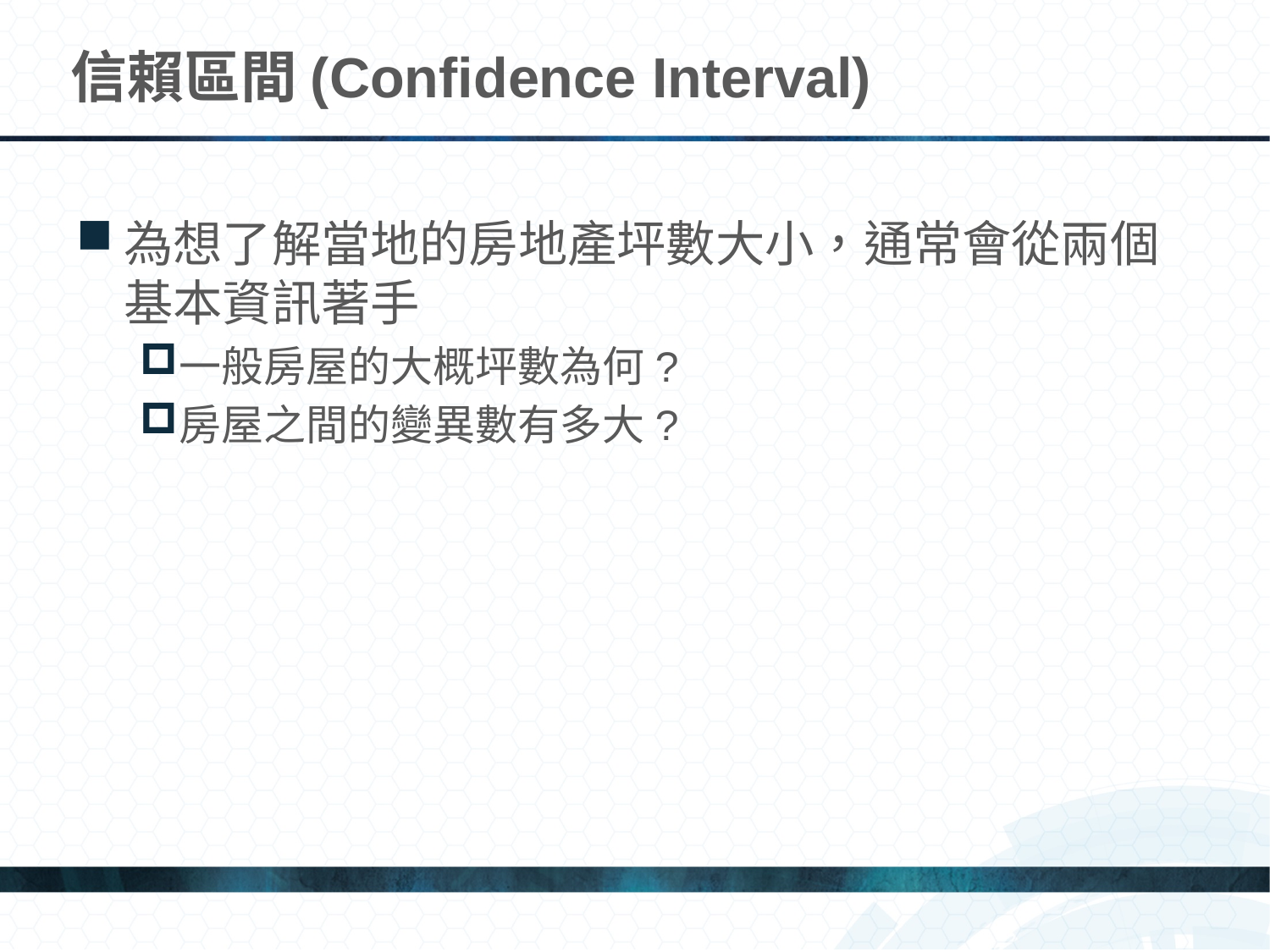

# 信賴區間(Confidence Interval)
為想了解當地的房地產坪數大小，通常會從兩個基本資訊著手
一般房屋的大概坪數為何?
房屋之間的變異數有多大?